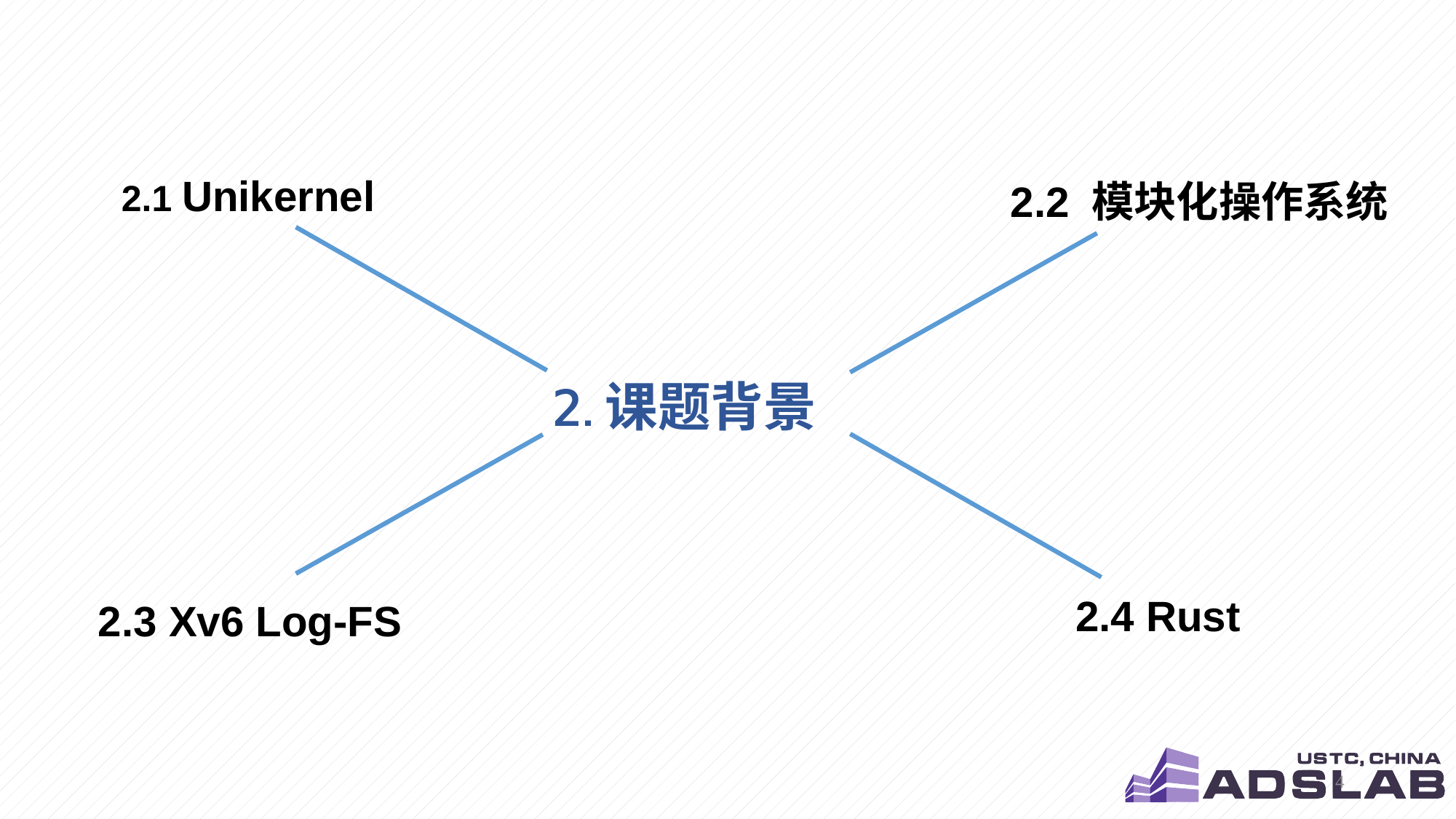

2.1 Unikernel
2.2 模块化操作系统
# 2.课题背景
2.3 Xv6 Log-FS
2.4 Rust